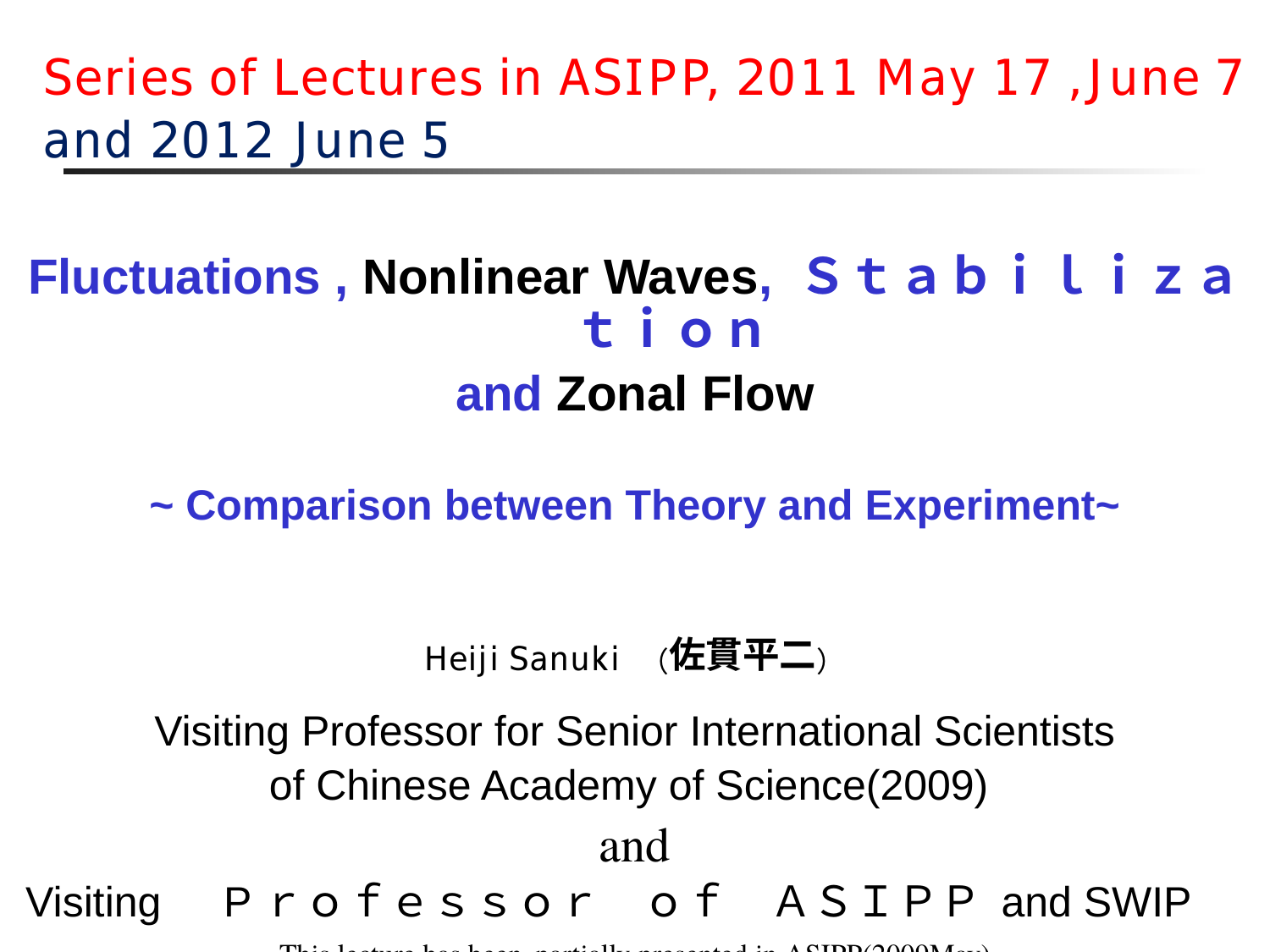

Series of Lectures in ASIPP, 2011 May 17 ,June 7
  and 2012 June 5
#

Fluctuations , Nonlinear Waves, Ｓｔａｂｉｌｉｚａｔｉｏｎ
and Zonal Flow

~ Comparison between Theory and Experiment~

Heiji Sanuki （佐貫平二）
Visiting Professor for Senior International Scientists
of Chinese Academy of Science(2009)
and
Visiting　Pｒｏｆｅｓｓｏｒ　ｏｆ　ＡＳＩＰＰ and SWIP
This lecture has been partially presented in ASIPP(2009May)